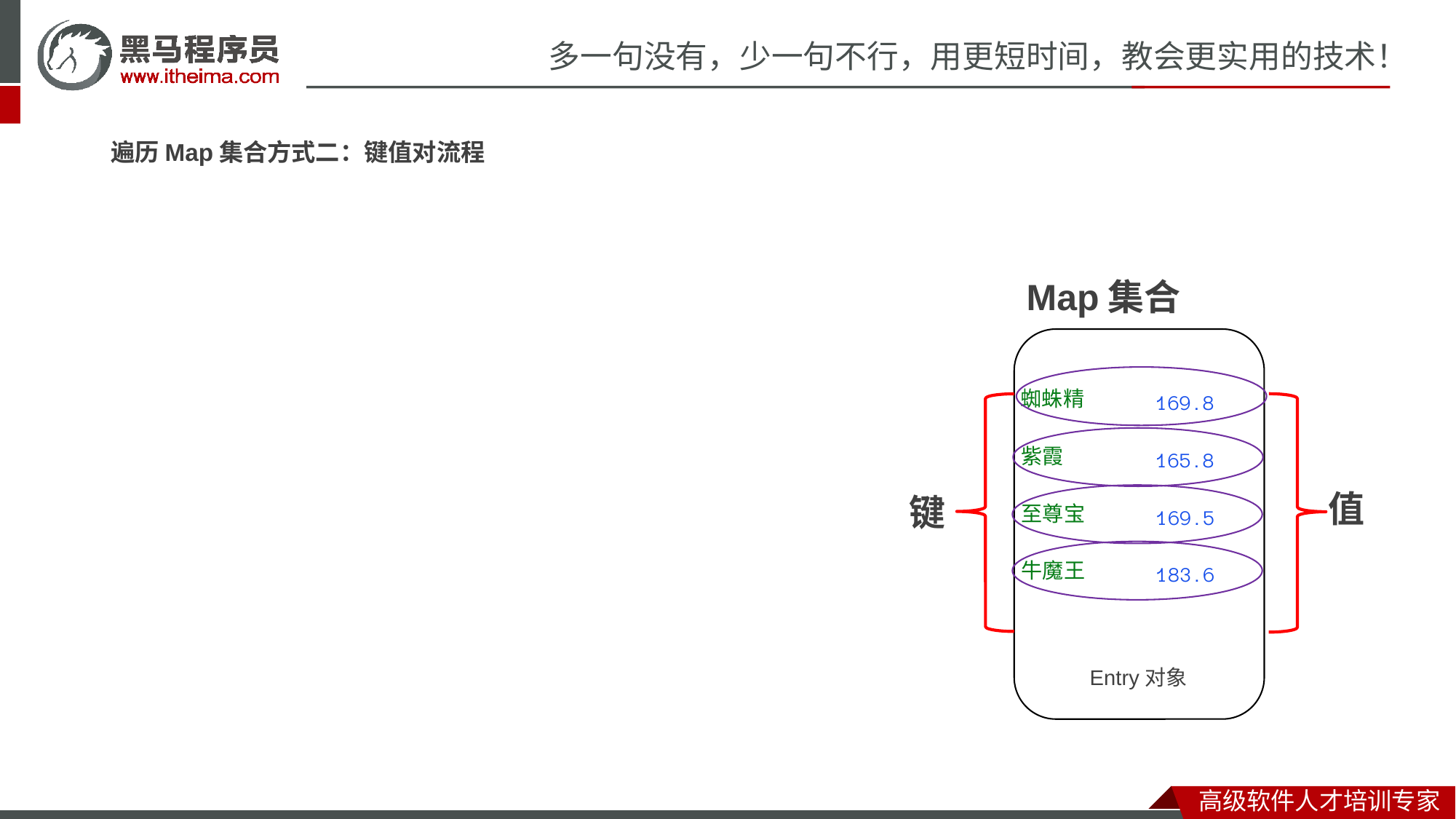

遍历Map集合方式二：键值对流程
Map集合

169.8
蜘蛛精

165.8
紫霞
值
键

169.5
至尊宝

183.6
牛魔王
Entry对象